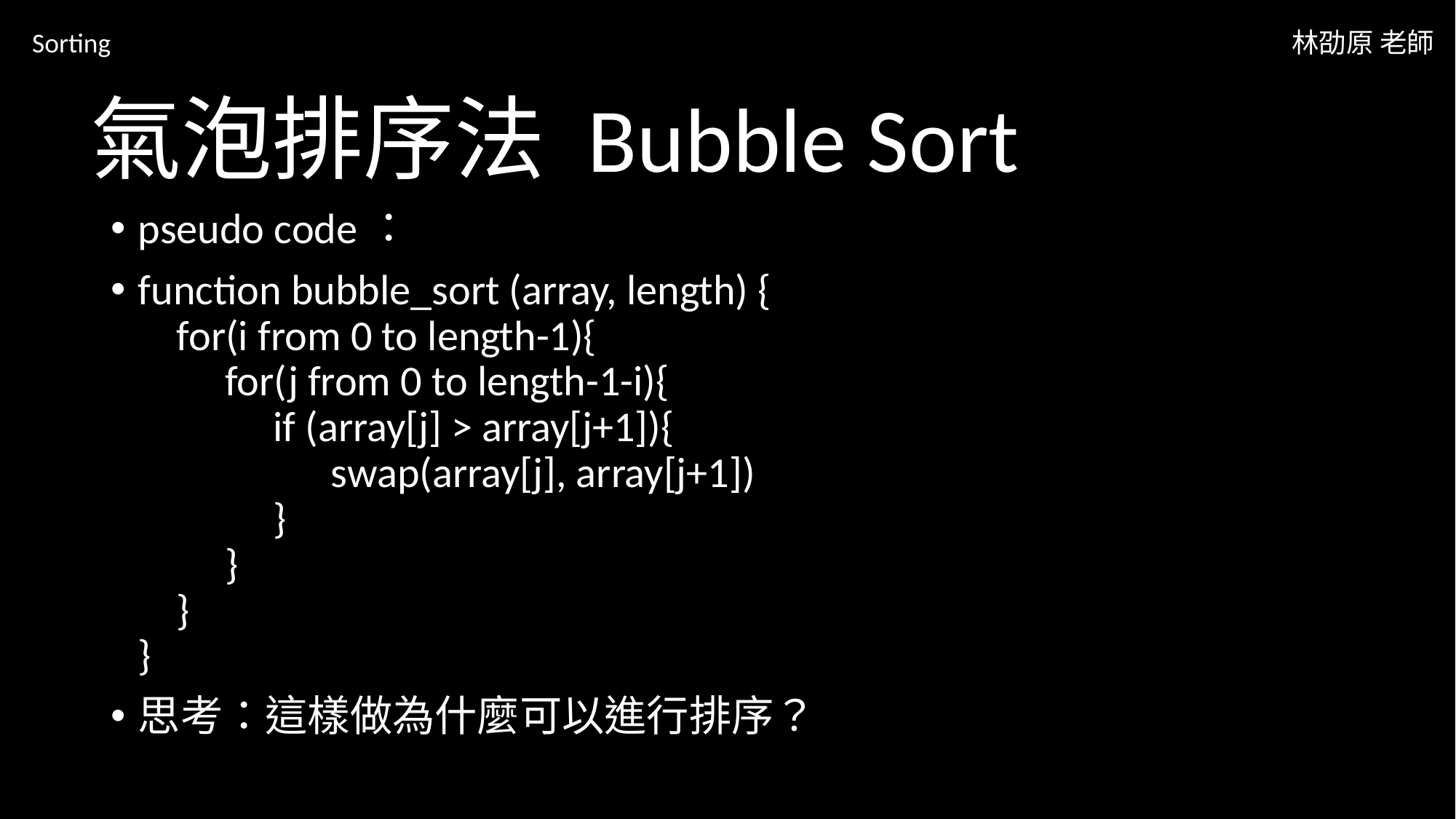

Sorting
林劭原 老師
# 氣泡排序法 Bubble Sort
pseudo code：
function bubble_sort (array, length) {
    for(i from 0 to length-1){
         for(j from 0 to length-1-i){
              if (array[j] > array[j+1]){
                    swap(array[j], array[j+1])
              }
         }
    }
}
思考：這樣做為什麼可以進行排序？